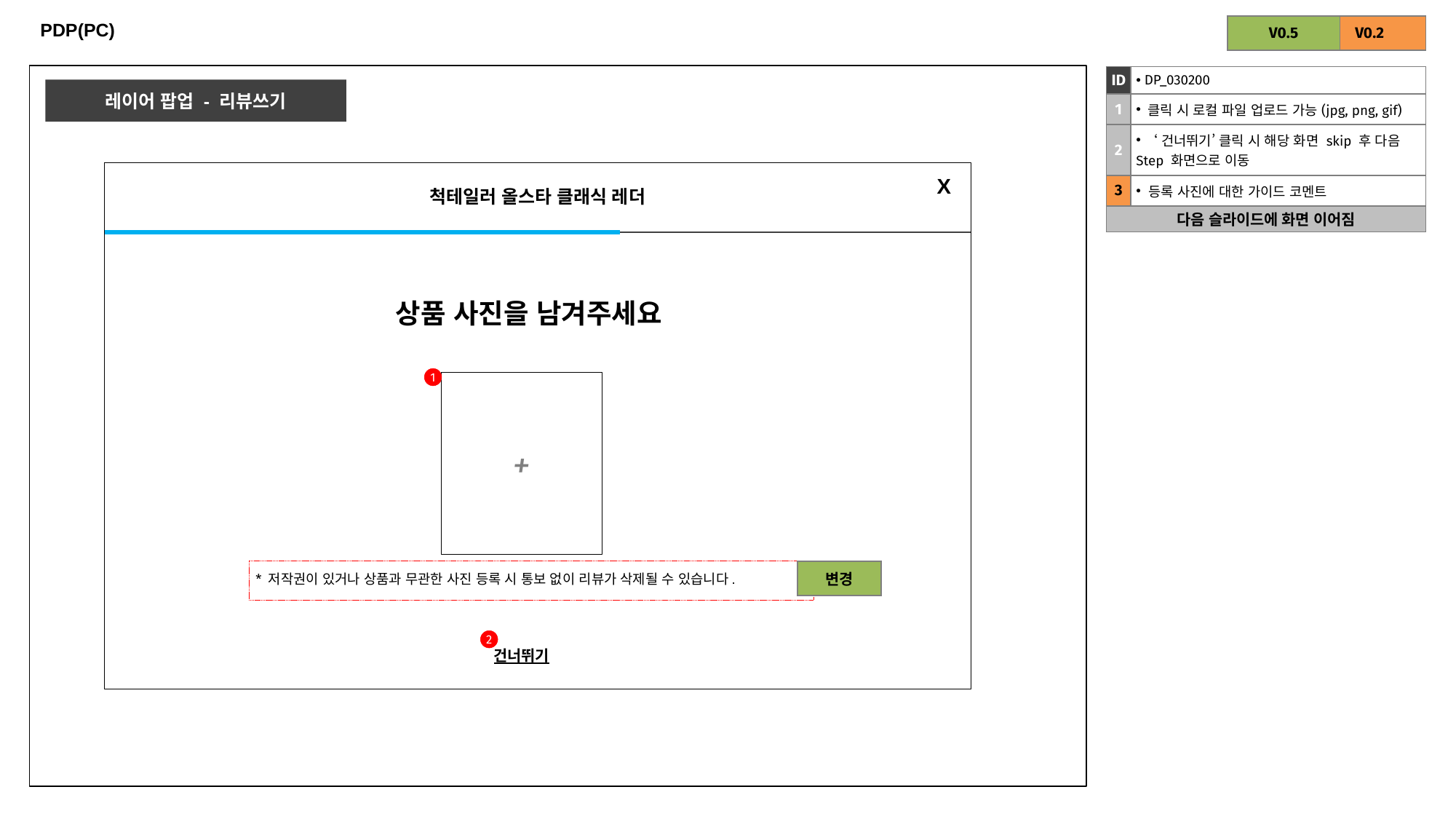

# PDP(PC)

| V0.5 |
| --- |
| V0.2 |
| --- |

| ID | DP\_030200 |
| --- | --- |
| 1 | 클릭 시 로컬 파일 업로드 가능(jpg, png, gif) |
| 2 | ‘건너뛰기’ 클릭 시 해당 화면 skip 후 다음 Step 화면으로 이동 |
| 3 | 등록 사진에 대한 가이드 코멘트 |
| 다음 슬라이드에 화면 이어짐 |  |
레이어 팝업 - 리뷰쓰기
척테일러 올스타 클래식 레더

X
상품 사진을 남겨주세요
1
+

| 변경 |
| --- |
* 저작권이 있거나 상품과 무관한 사진 등록 시 통보 없이 리뷰가 삭제될 수 있습니다.
2
건너뛰기